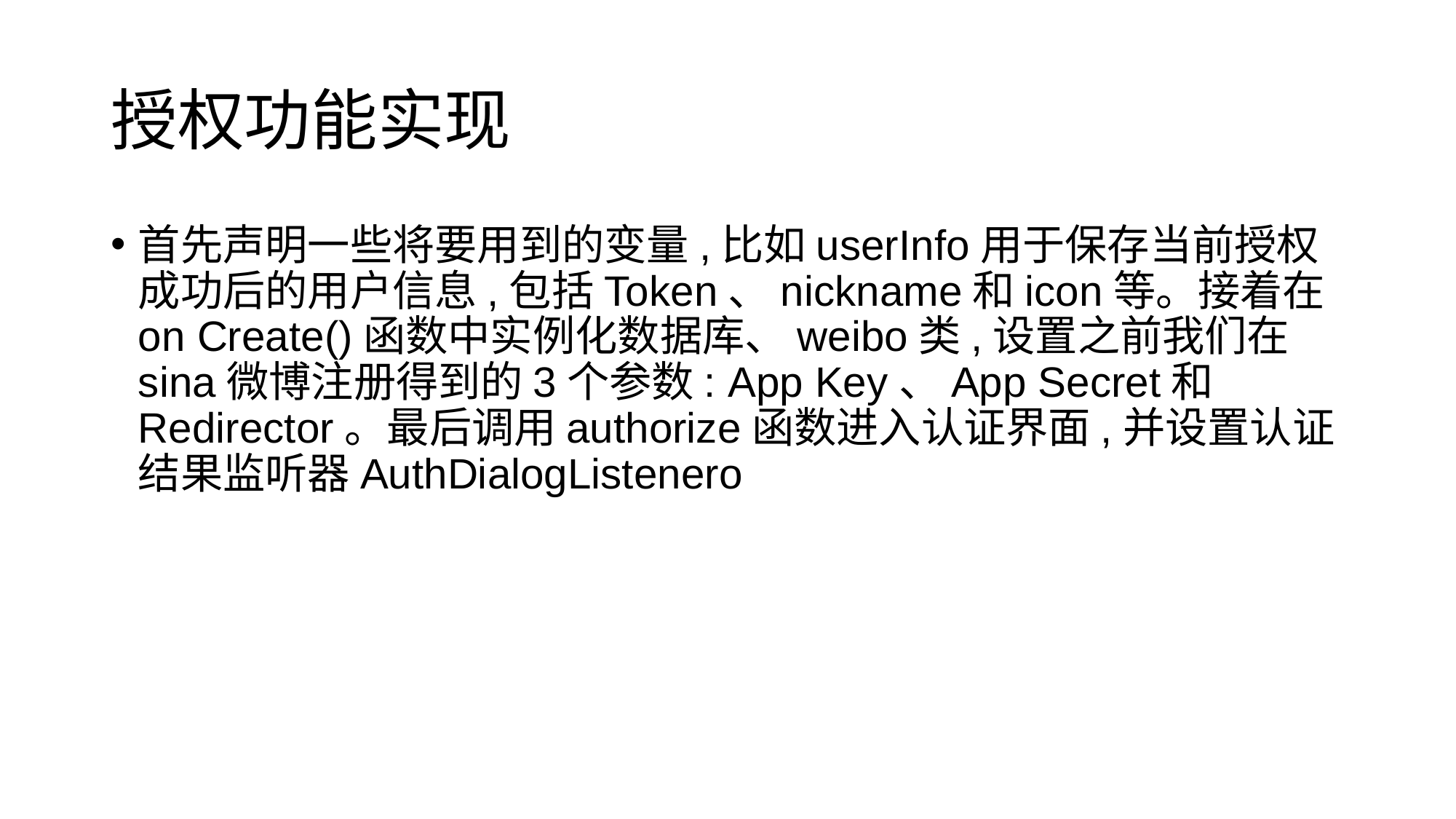

# 授权功能实现
首先声明一些将要用到的变量,比如userInfo用于保存当前授权成功后的用户信息,包括Token、nickname和icon等。接着在 on Create()函数中实例化数据库、weibo类,设置之前我们在sina微博注册得到的3个参数: App Key、App Secret和Redirector。最后调用authorize函数进入认证界面,并设置认证结果监听器AuthDialogListenero